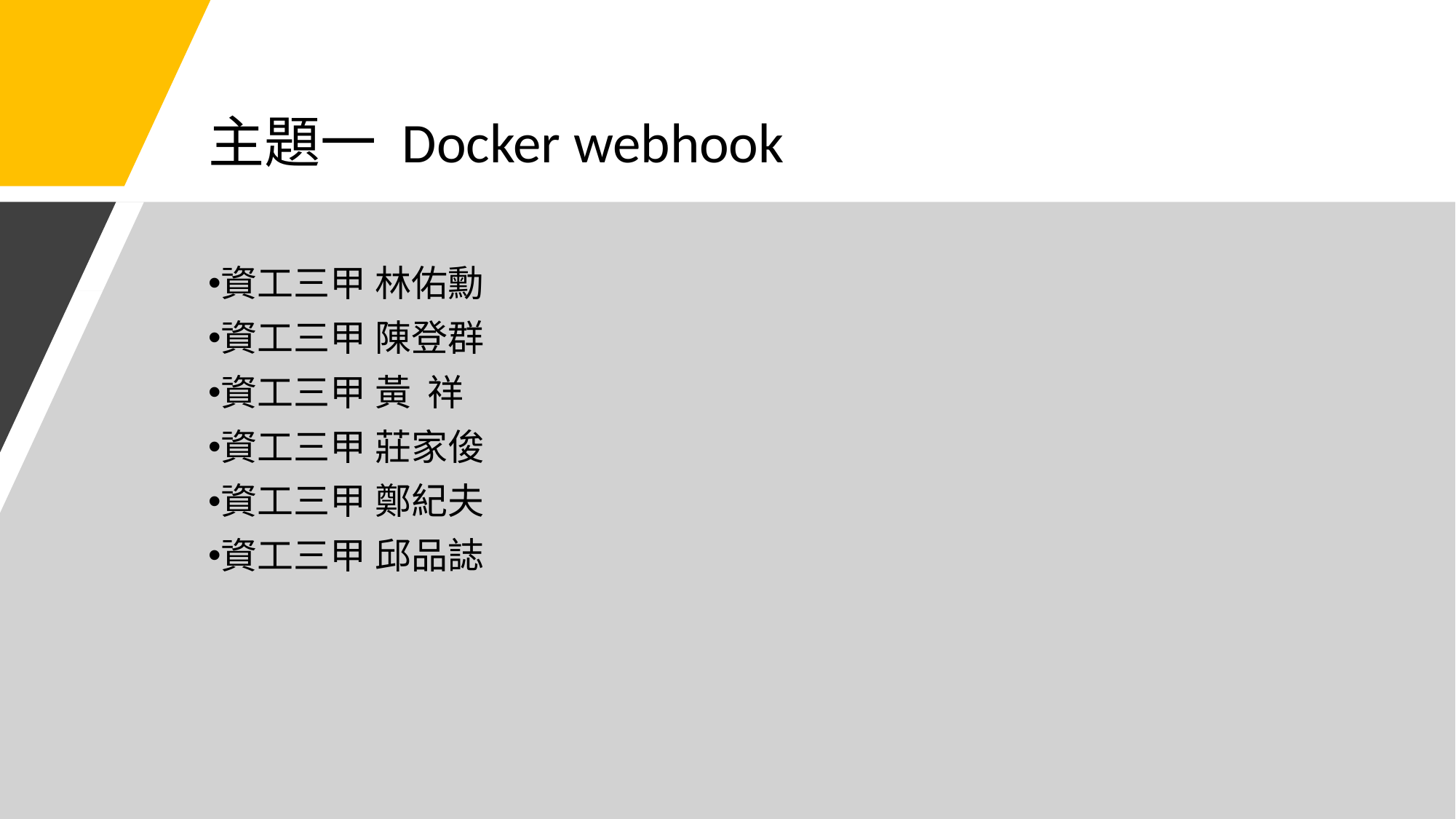

# 主題一 Docker webhook

資工三甲 林佑勳
資工三甲 陳登群
資工三甲 黃  祥
資工三甲 莊家俊
資工三甲 鄭紀夫
資工三甲 邱品誌